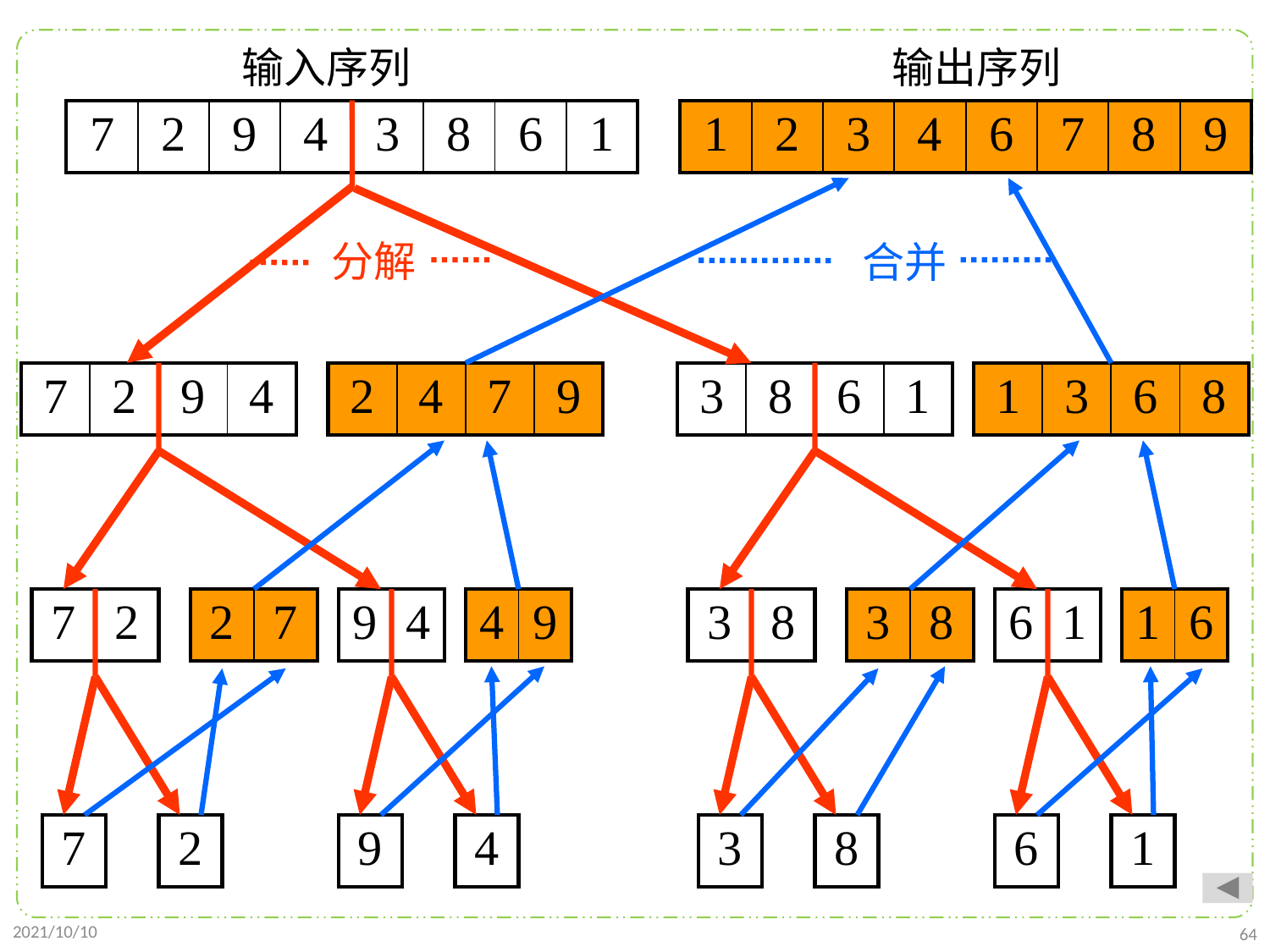

输出序列
输入序列
| 7 | 2 | 9 | 4 |
| --- | --- | --- | --- |
| 3 | 8 | 6 | 1 |
| --- | --- | --- | --- |

| 1 | 2 | 3 | 4 | 6 | 7 | 8 | 9 |
| --- | --- | --- | --- | --- | --- | --- | --- |

分解
合并

| 7 | 2 | 9 | 4 |
| --- | --- | --- | --- |

| 2 | 4 | 7 | 9 |
| --- | --- | --- | --- |
| 3 | 8 | 6 | 1 |
| --- | --- | --- | --- |

| 1 | 3 | 6 | 8 |
| --- | --- | --- | --- |

| 7 | 2 |
| --- | --- |

| 2 | 7 |
| --- | --- |
| 9 | 4 |
| --- | --- |

| 4 | 9 |
| --- | --- |
| 3 | 8 |
| --- | --- |

| 3 | 8 |
| --- | --- |
| 6 | 1 |
| --- | --- |

| 1 | 6 |
| --- | --- |

| 7 |
| --- |
| 2 |
| --- |
| 9 |
| --- |
| 4 |
| --- |
| 3 |
| --- |
| 8 |
| --- |
| 6 |
| --- |
| 1 |
| --- |

2021/10/10
64